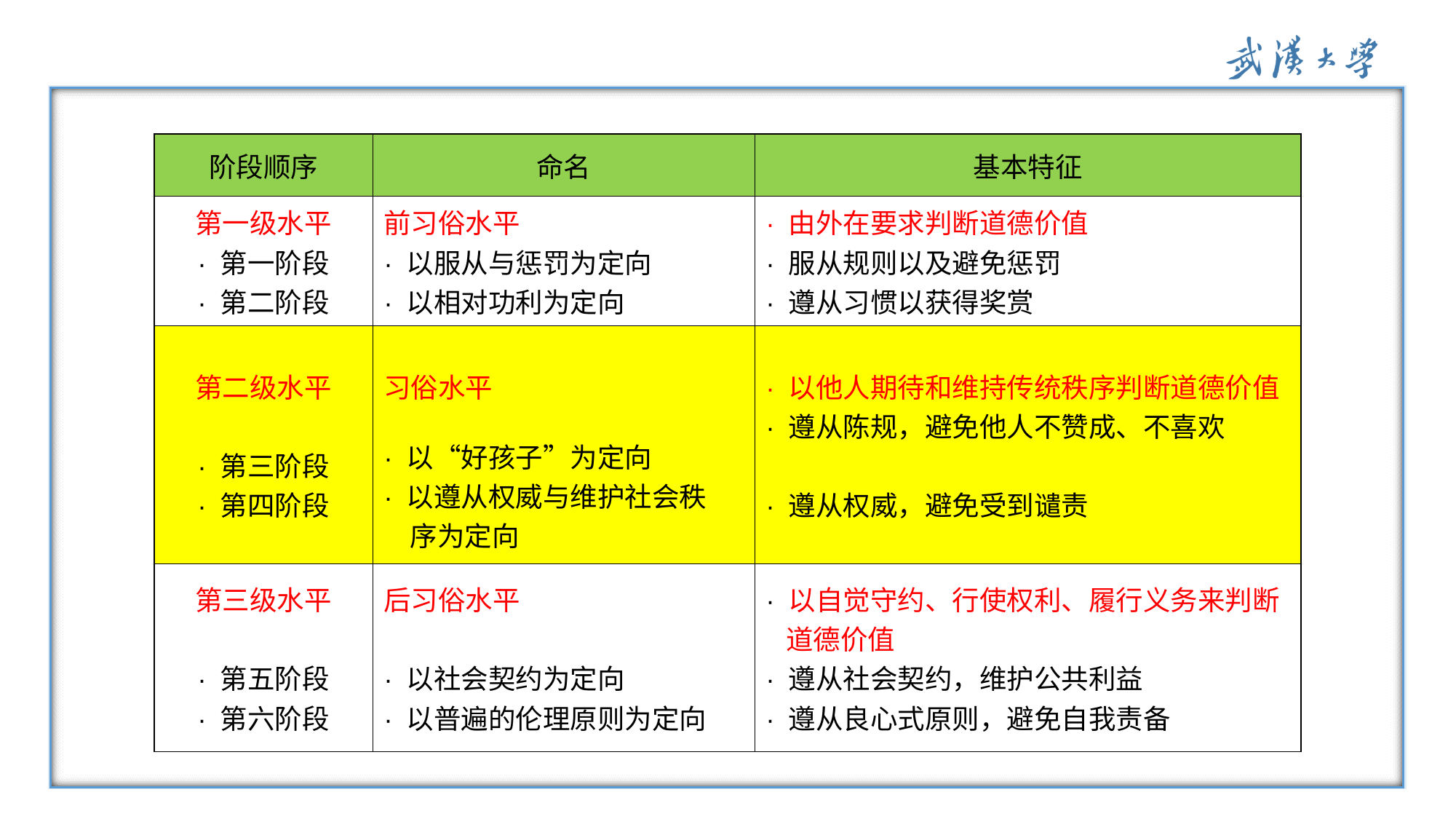

| 阶段顺序 | 命名 | 基本特征 |
| --- | --- | --- |
| 第一级水平 · 第一阶段 · 第二阶段 | 前习俗水平 · 以服从与惩罚为定向 · 以相对功利为定向 | · 由外在要求判断道德价值 · 服从规则以及避免惩罚 · 遵从习惯以获得奖赏 |
| 第二级水平 · 第三阶段 · 第四阶段 | 习俗水平 · 以“好孩子”为定向 · 以遵从权威与维护社会秩 序为定向 | · 以他人期待和维持传统秩序判断道德价值 · 遵从陈规，避免他人不赞成、不喜欢　　　 · 遵从权威，避免受到谴责 |
| 第三级水平 · 第五阶段 · 第六阶段 | 后习俗水平 · 以社会契约为定向 · 以普遍的伦理原则为定向 | · 以自觉守约、行使权利、履行义务来判断 道德价值 · 遵从社会契约，维护公共利益 · 遵从良心式原则，避免自我责备 |